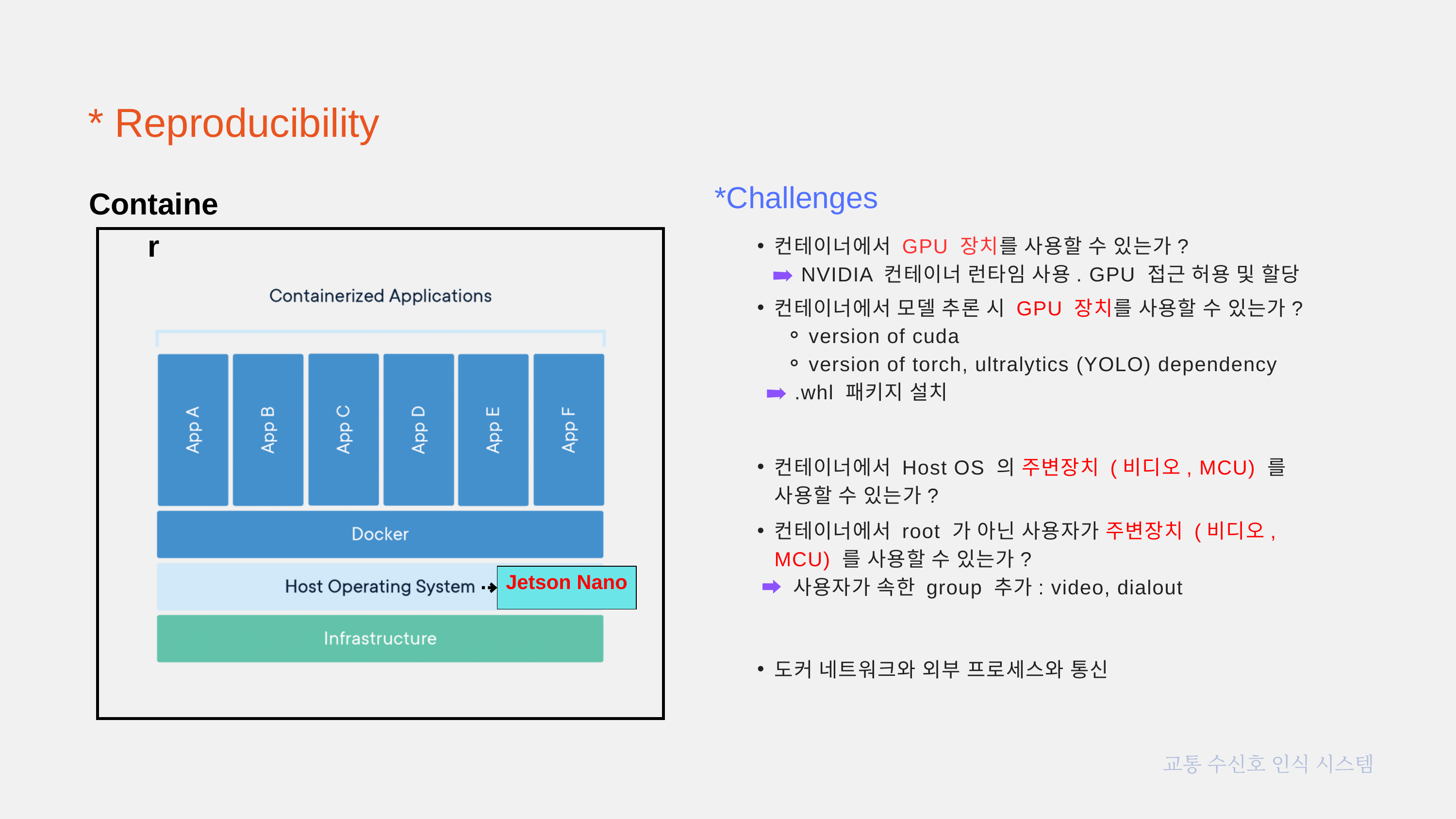

* Reproducibility
*Challenges
Container

컨테이너에서 GPU 장치를 사용할 수 있는가?
     ➡️ NVIDIA 컨테이너 런타임 사용. GPU 접근 허용 및 할당
컨테이너에서 모델 추론 시 GPU 장치를 사용할 수 있는가?
version of cuda
version of torch, ultralytics (YOLO) dependency
    ➡️ .whl 패키지 설치
컨테이너에서 Host OS 의 주변장치 (비디오, MCU) 를 사용할 수 있는가?
컨테이너에서 root 가 아닌 사용자가 주변장치 (비디오, MCU) 를 사용할 수 있는가?
    ➡️ 사용자가 속한 group 추가: video, dialout

Jetson Nano

도커 네트워크와 외부 프로세스와 통신
교통 수신호 인식 시스템